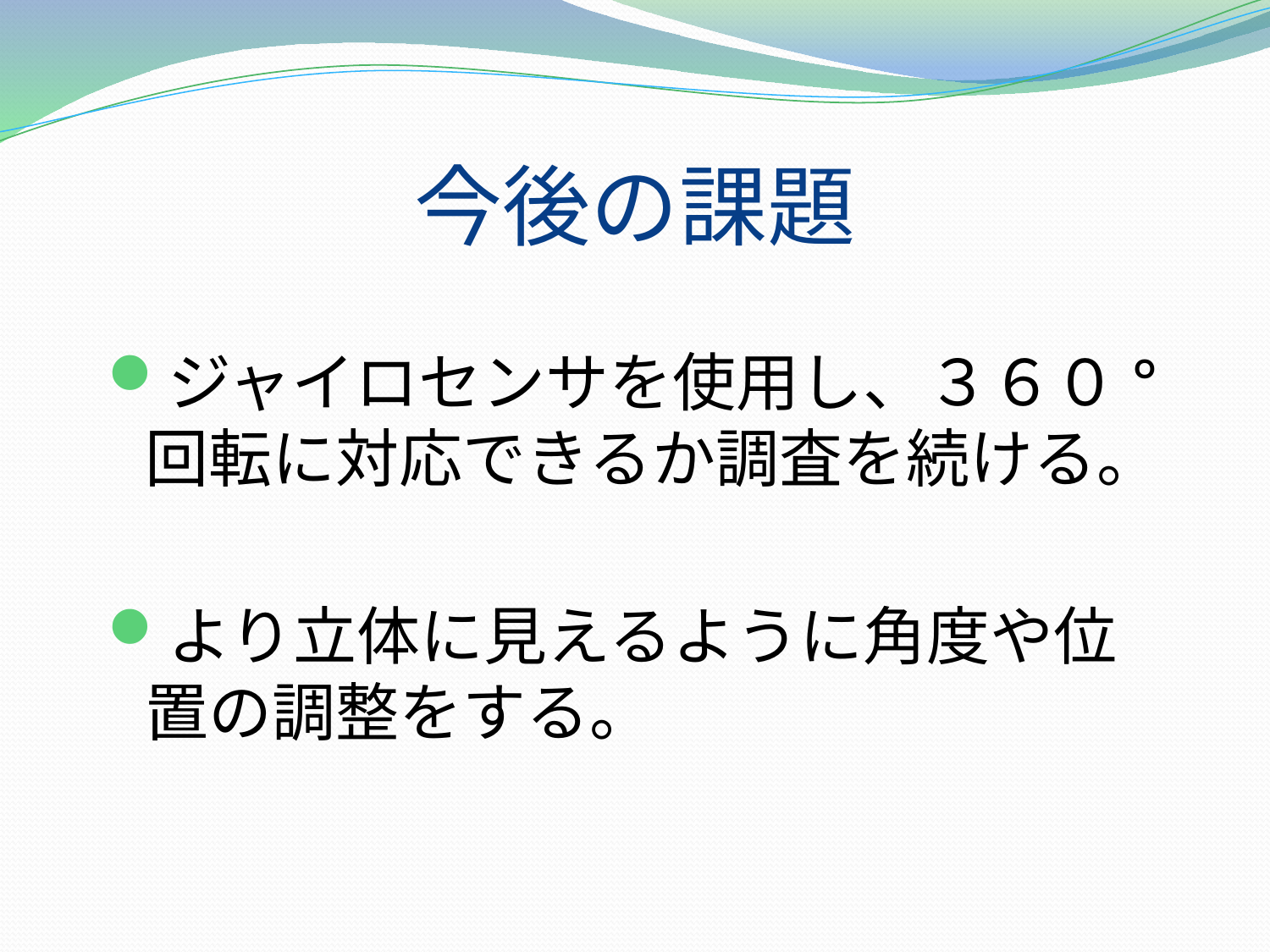

# 今後の課題
ジャイロセンサを使用し、３６０°回転に対応できるか調査を続ける。

より立体に見えるように角度や位置の調整をする。